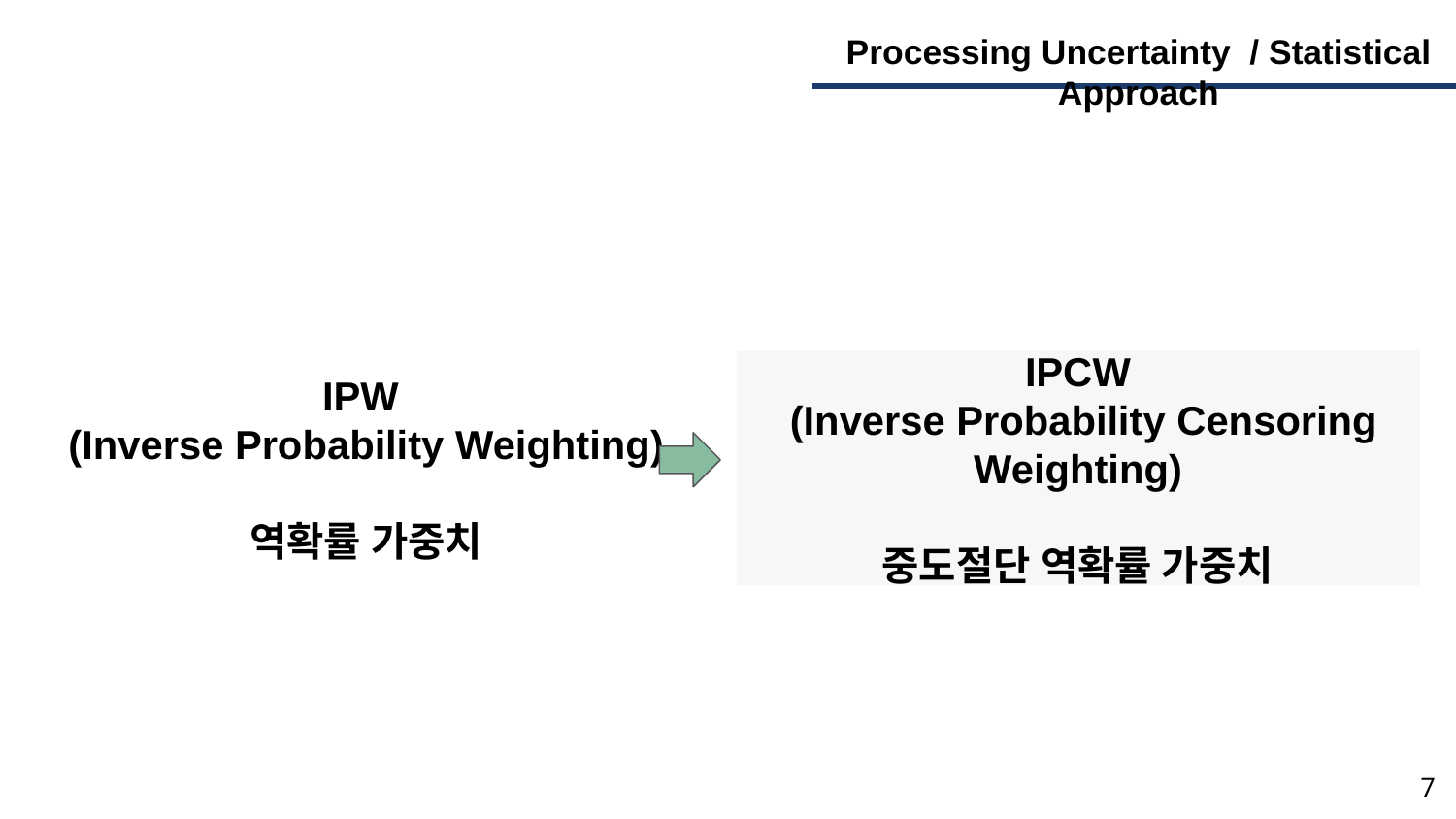

Processing Uncertainty  / Statistical Approach
IPW
(Inverse Probability Weighting)

역확률 가중치
IPCW
 (Inverse Probability Censoring Weighting)

중도절단 역확률 가중치

7